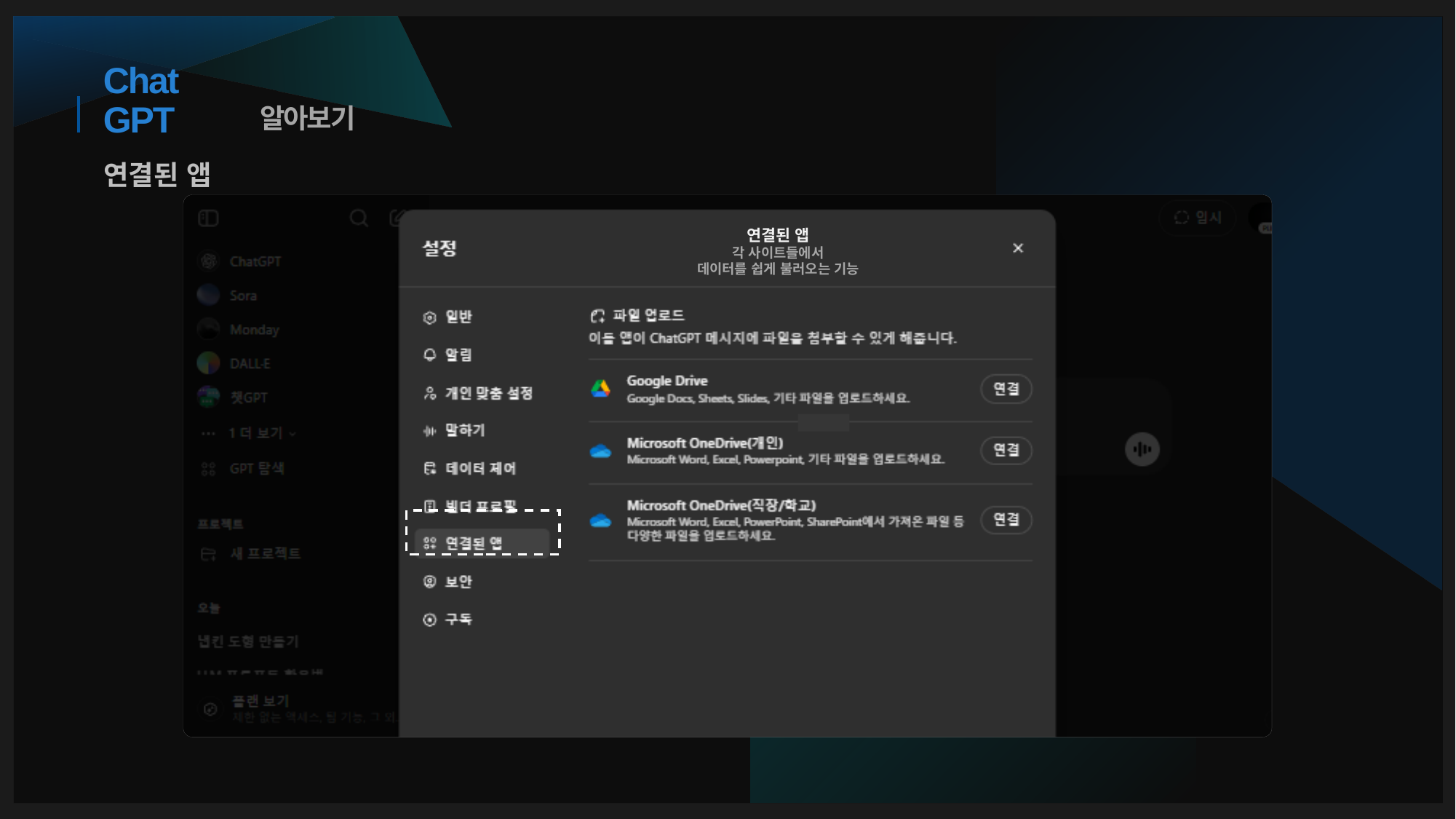

알아보기
# Chat GPT
연결된 앱

연결된 앱
각 사이트들에서
데이터를 쉽게 불러오는 기능
무료 모델